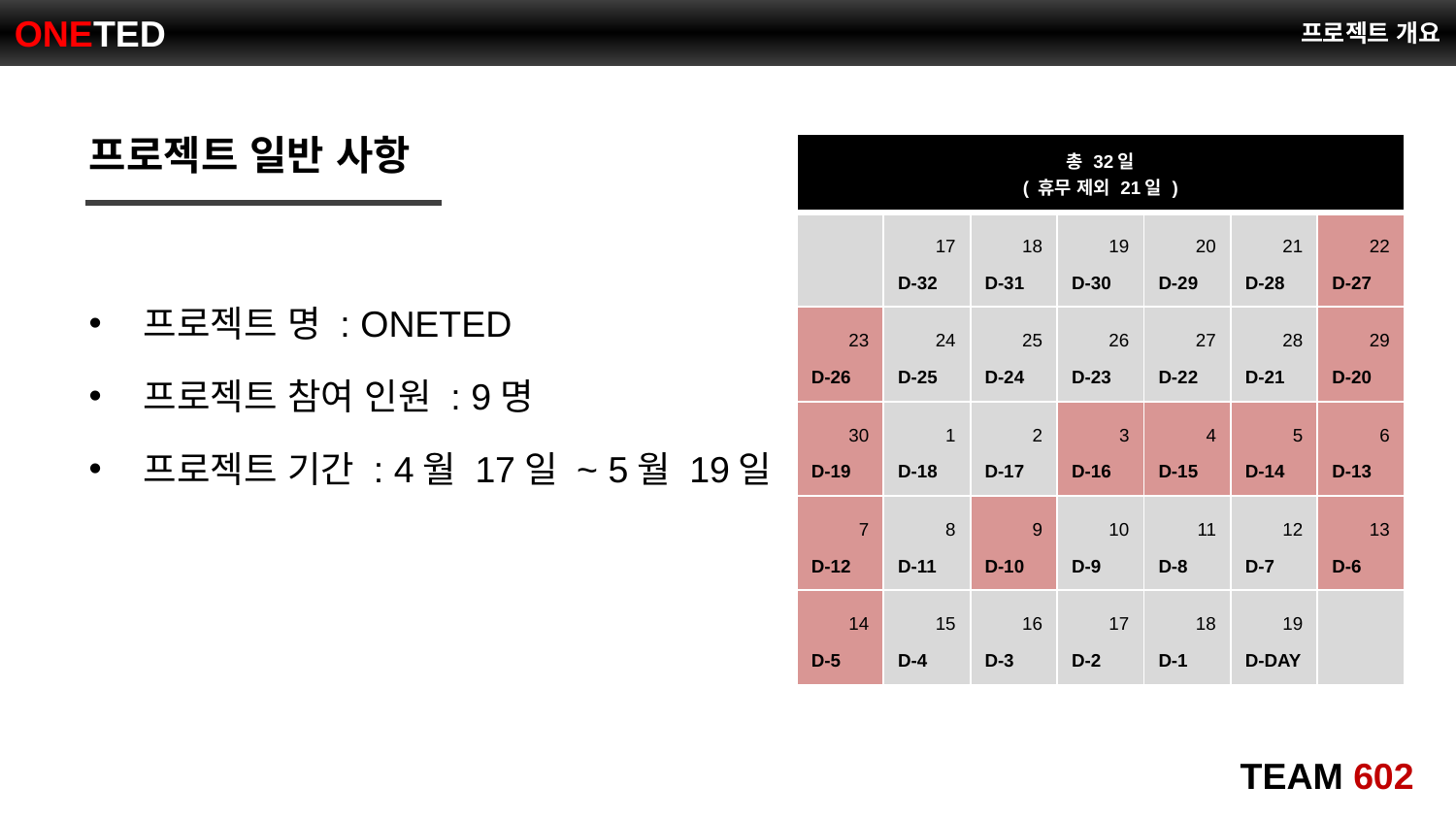

# 프로젝트 개요
프로젝트 일반 사항
| 총 32일 ( 휴무 제외 21일 ) |  |  |  |  |  |  |
| --- | --- | --- | --- | --- | --- | --- |
|  | 17 D-32 | 18 D-31 | 19 D-30 | 20 D-29 | 21 D-28 | 22 D-27 |
| 23 D-26 | 24 D-25 | 25 D-24 | 26 D-23 | 27 D-22 | 28 D-21 | 29 D-20 |
| 30 D-19 | 1 D-18 | 2 D-17 | 3 D-16 | 4 D-15 | 5 D-14 | 6 D-13 |
| 7 D-12 | 8 D-11 | 9 D-10 | 10 D-9 | 11 D-8 | 12 D-7 | 13 D-6 |
| 14 D-5 | 15 D-4 | 16 D-3 | 17 D-2 | 18 D-1 | 19 D-DAY |  |
프로젝트 명 : ONETED
프로젝트 참여 인원 : 9명
프로젝트 기간 : 4월 17일 ~ 5월 19일